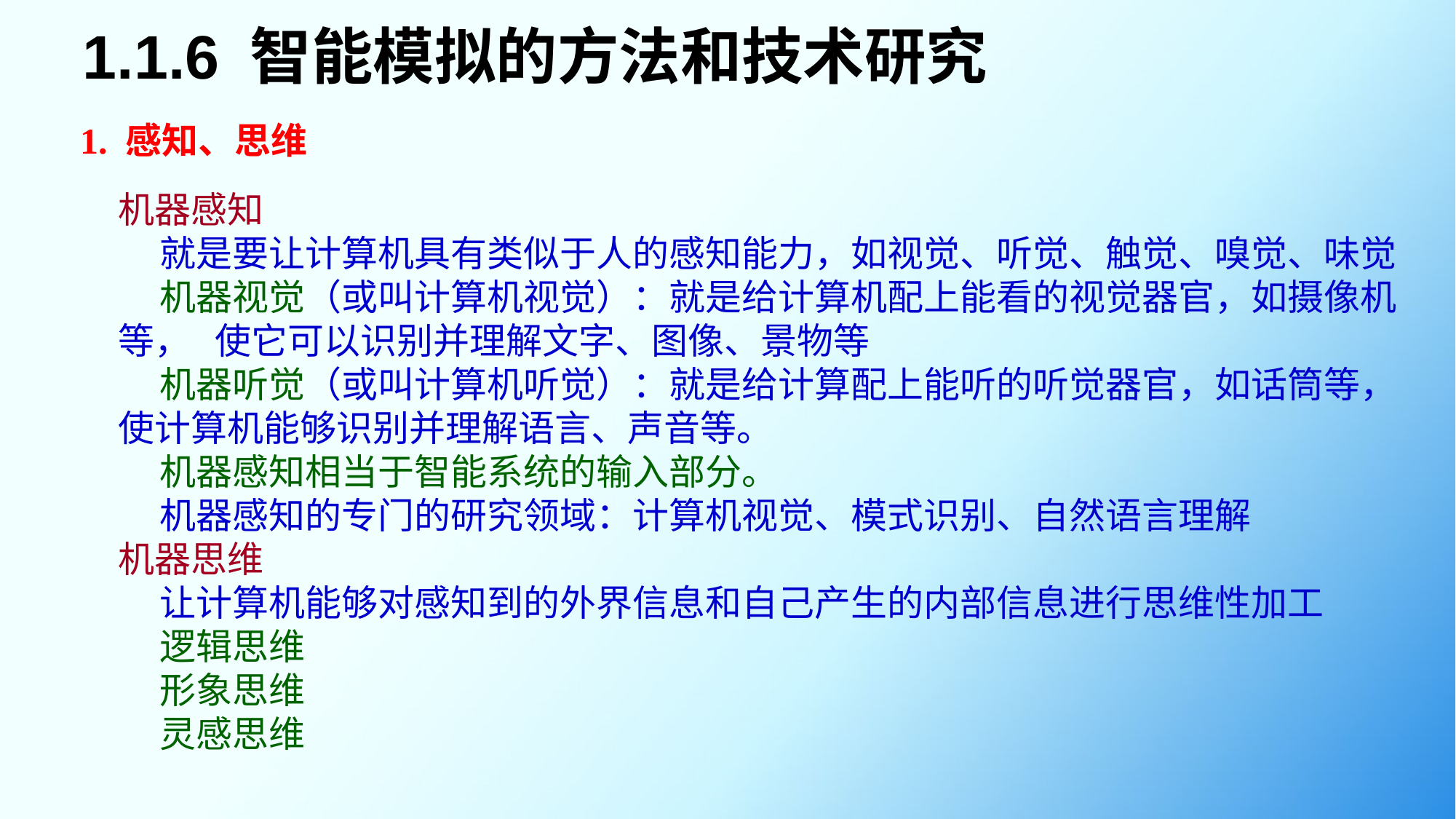

# 1.1.6 智能模拟的方法和技术研究
1. 感知、思维
机器感知
    就是要让计算机具有类似于人的感知能力，如视觉、听觉、触觉、嗅觉、味觉
    机器视觉（或叫计算机视觉）：就是给计算机配上能看的视觉器官，如摄像机等，   使它可以识别并理解文字、图像、景物等
    机器听觉（或叫计算机听觉）：就是给计算配上能听的听觉器官，如话筒等，使计算机能够识别并理解语言、声音等。
    机器感知相当于智能系统的输入部分。
    机器感知的专门的研究领域：计算机视觉、模式识别、自然语言理解
机器思维
    让计算机能够对感知到的外界信息和自己产生的内部信息进行思维性加工
    逻辑思维
    形象思维
    灵感思维